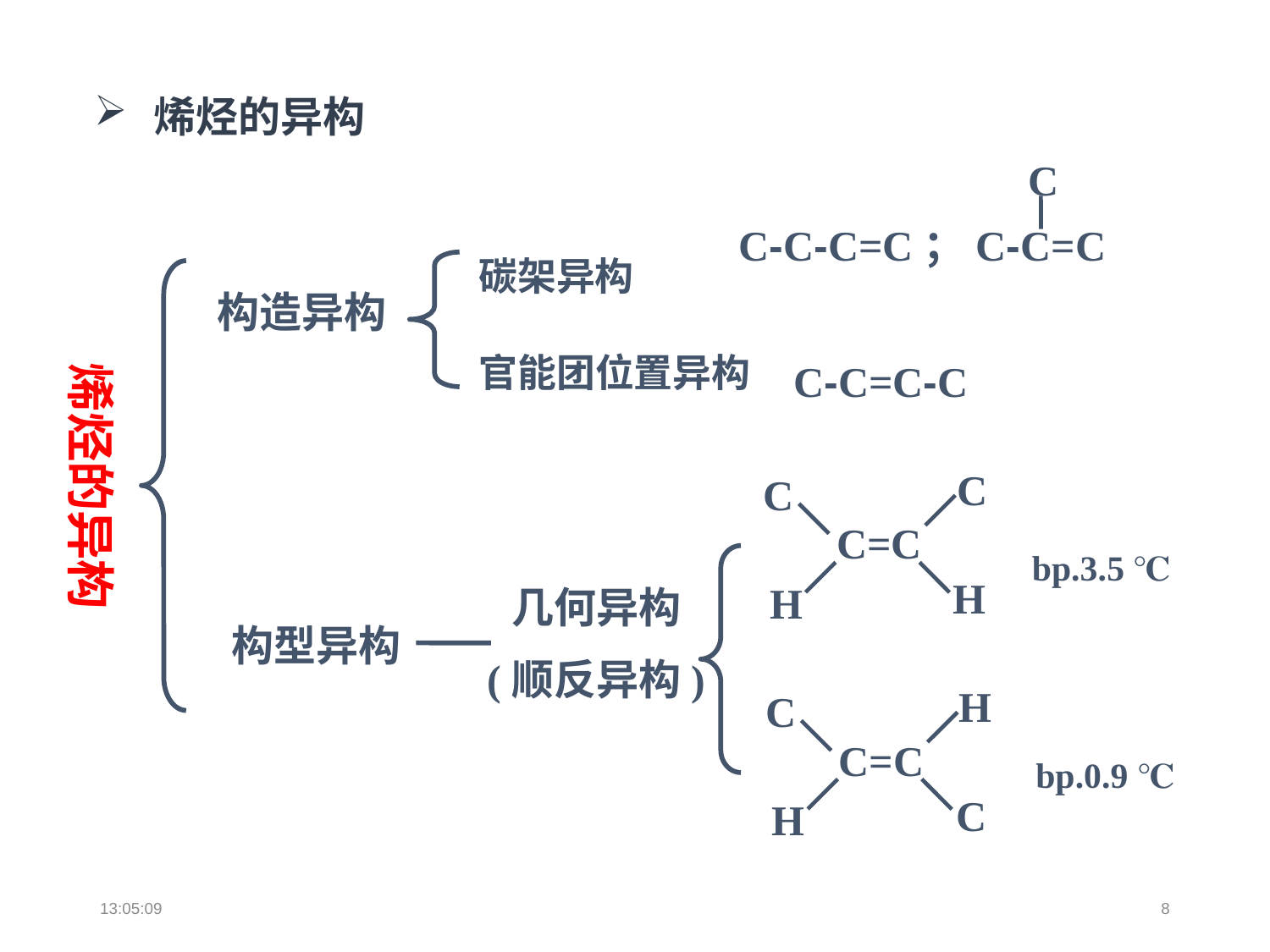

烯烃的异构
C

C-C-C=C；C-C=C
碳架异构

烯烃的异构
构造异构
官能团位置异构
C-C=C-C
C
C

C=C

H
H
bp.3.5 ℃

几何异构
(顺反异构)
构型异构

H
C

C=C

C
H
bp.0.9 ℃
13:05:09
8